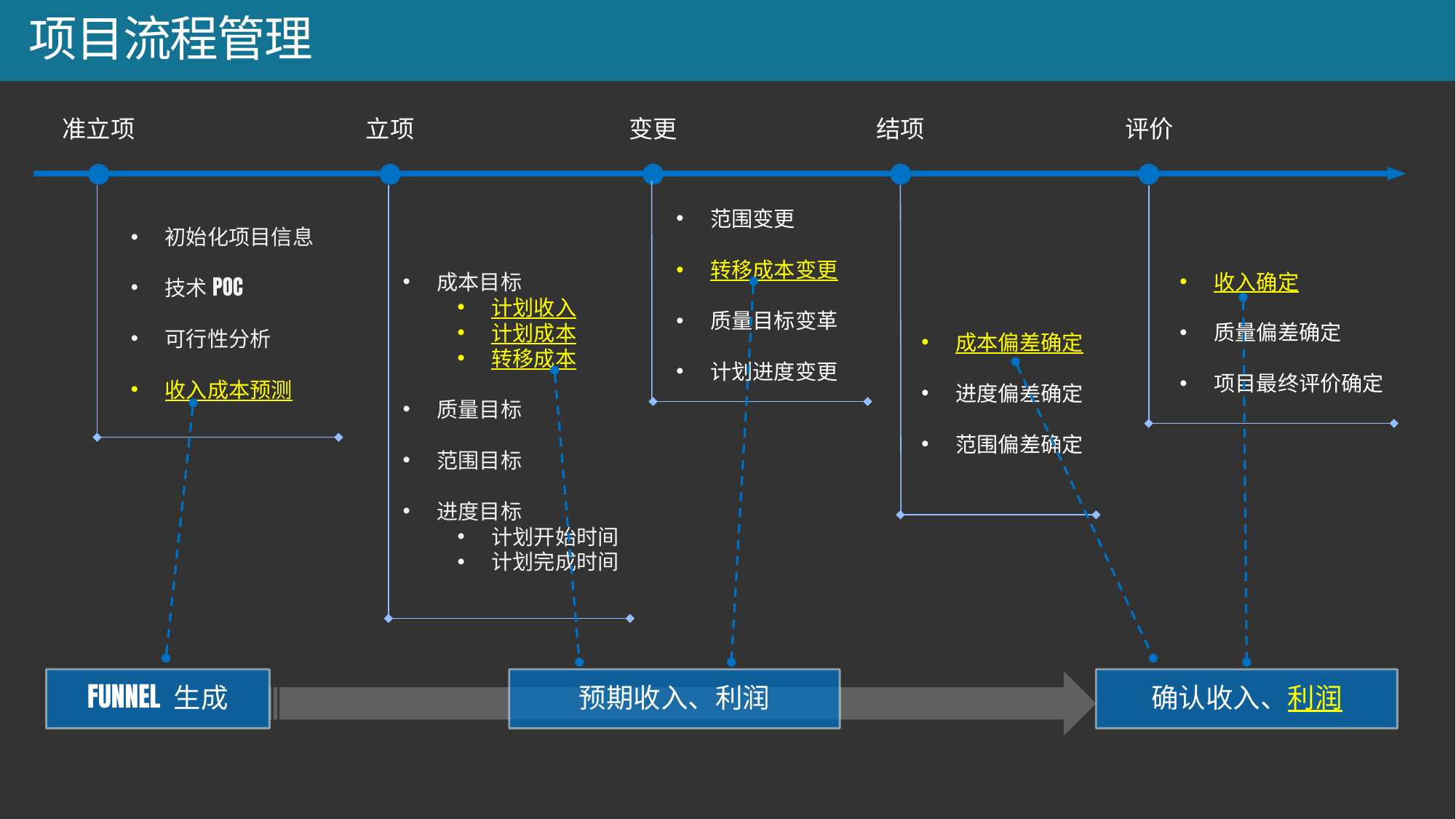

# 项目流程管理
准立项
立项
评价
变更
结项

范围变更

转移成本变更

质量目标变革

计划进度变更
初始化项目信息

技术POC

可行性分析

收入成本预测

收入确定

质量偏差确定

项目最终评价确定
成本目标
计划收入
计划成本
转移成本

质量目标

范围目标

进度目标
计划开始时间
计划完成时间
成本偏差确定

进度偏差确定

范围偏差确定
FUNNEL 生成
确认收入、利润
预期收入、利润